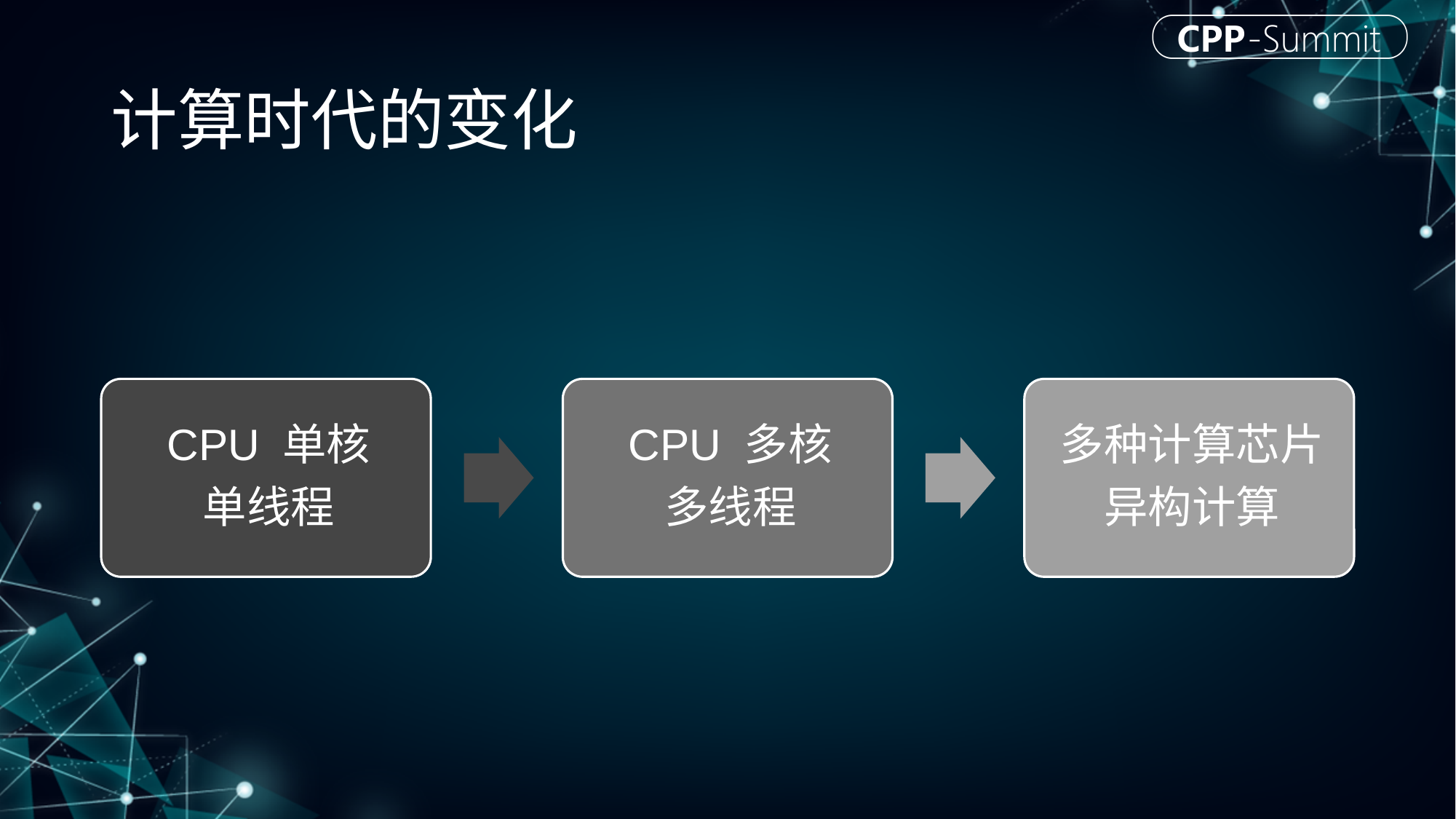

# 计算时代的变化
CPU 单核
单线程

CPU 多核
多线程

多种计算芯片
异构计算